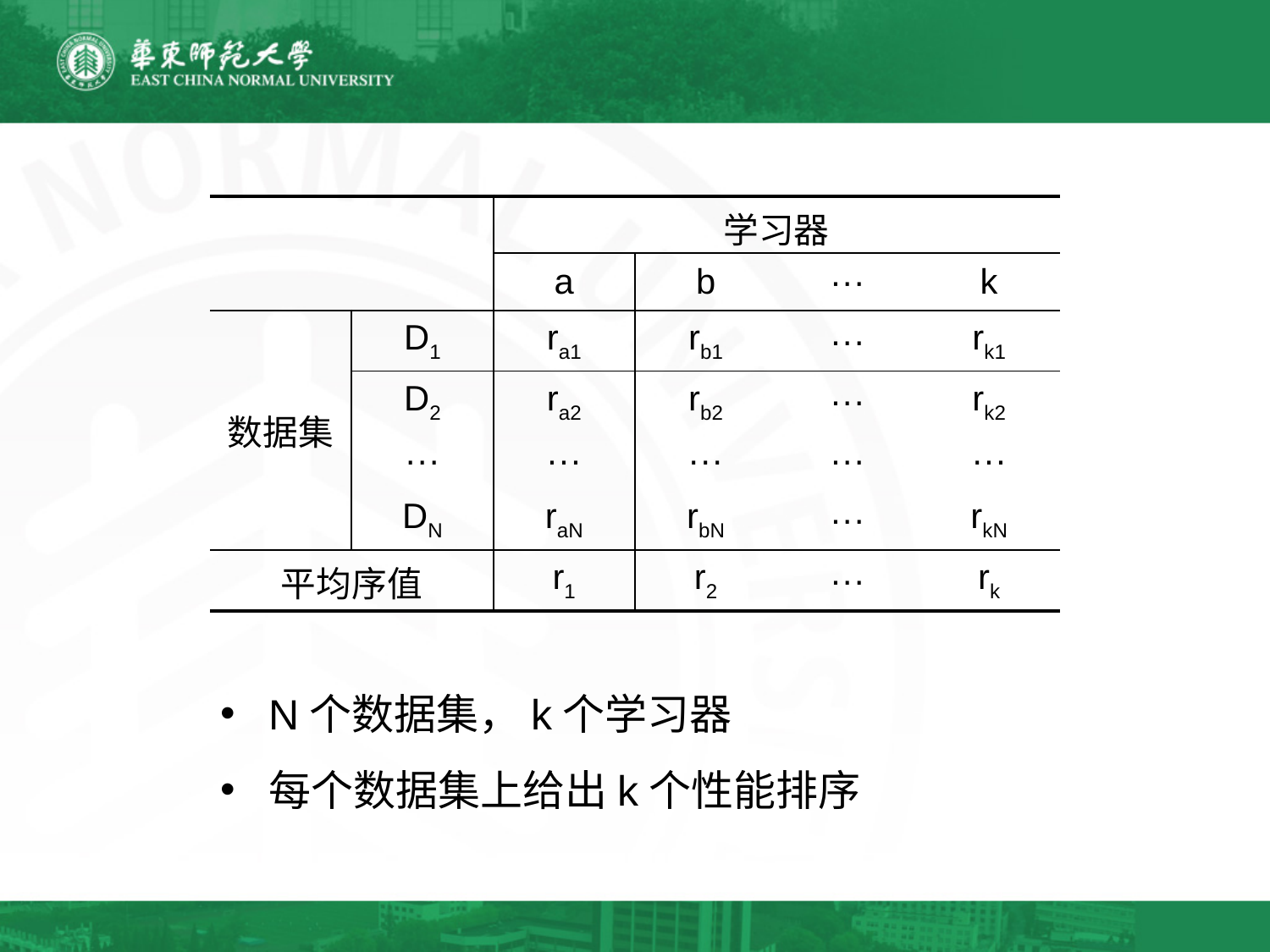

|  |  | 学习器 |  |  |  |
| --- | --- | --- | --- | --- | --- |
|  |  | a | b | ··· | k |
| 数据集 | D1 | ra1 | rb1 | ··· | rk1 |
|  | D2 | ra2 | rb2 | ··· | rk2 |
|  | ··· | ··· | ··· | ··· | ··· |
|  | DN | raN | rbN | ··· | rkN |
| 平均序值 |  | r1 | r2 | ··· | rk |
N个数据集，k个学习器
每个数据集上给出k个性能排序